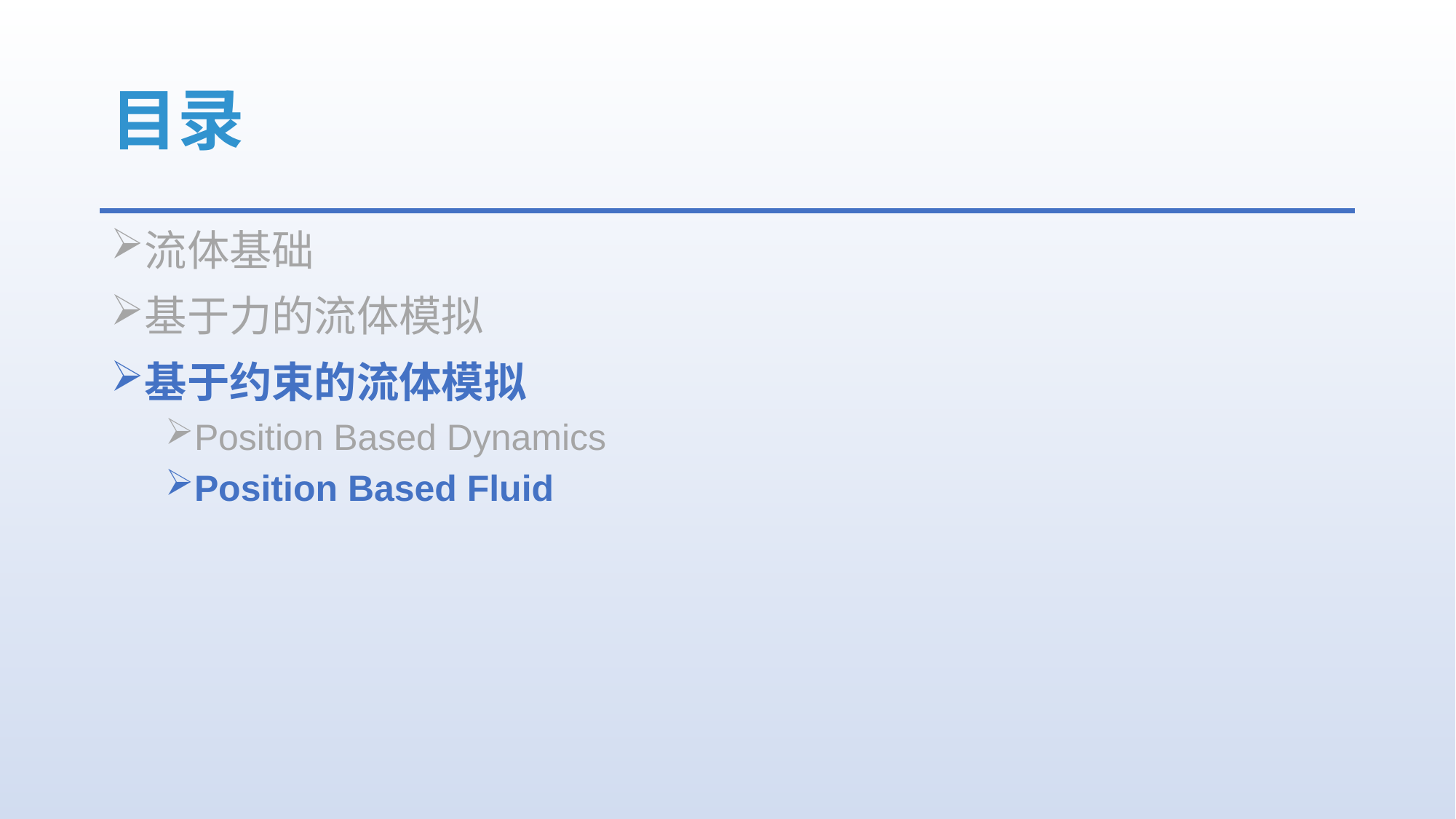

# 目录
流体基础
基于力的流体模拟
基于约束的流体模拟
Position Based Dynamics
Position Based Fluid